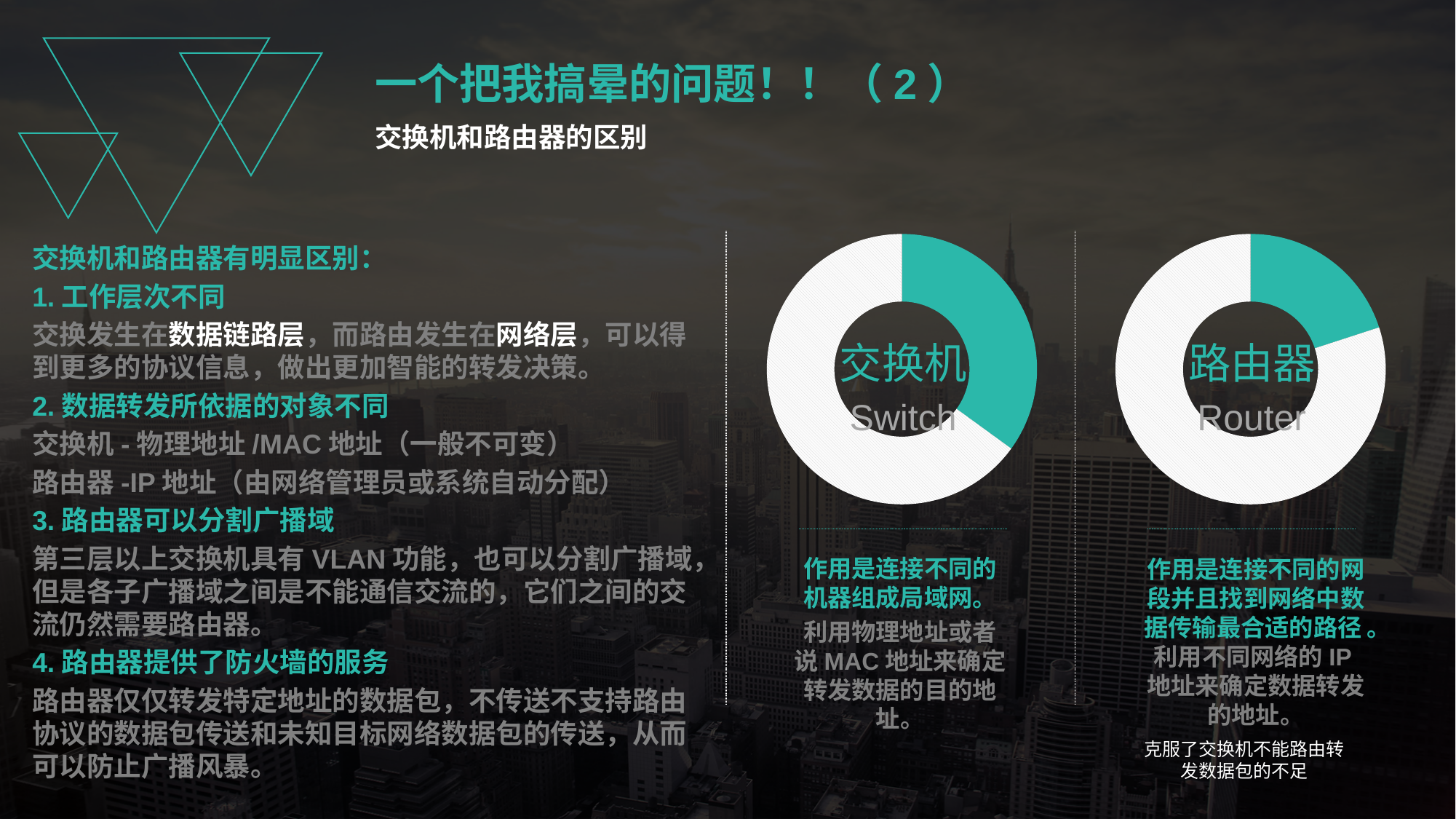

一个把我搞晕的问题！！（2）

交换机和路由器的区别

### Chart

| Category | Column1 |
|---|---|
|  | 35.0 |
|  | 65.0 |

### Chart

| Category | Column1 |
|---|---|
|  | 20.0 |
|  | 80.0 |
交换机和路由器有明显区别：
1.工作层次不同
交换发生在数据链路层，而路由发生在网络层，可以得到更多的协议信息，做出更加智能的转发决策。
2.数据转发所依据的对象不同
交换机-物理地址/MAC地址（一般不可变）
路由器-IP地址（由网络管理员或系统自动分配）
3.路由器可以分割广播域
第三层以上交换机具有VLAN功能，也可以分割广播域，但是各子广播域之间是不能通信交流的，它们之间的交流仍然需要路由器。
4.路由器提供了防火墙的服务
路由器仅仅转发特定地址的数据包，不传送不支持路由协议的数据包传送和未知目标网络数据包的传送，从而可以防止广播风暴。

交换机
Switch
路由器
Router
作用是连接不同的机器组成局域网。
利用物理地址或者说MAC地址来确定转发数据的目的地址。
作用是连接不同的网段并且找到网络中数据传输最合适的路径 。利用不同网络的IP地址来确定数据转发的地址。
克服了交换机不能路由转发数据包的不足